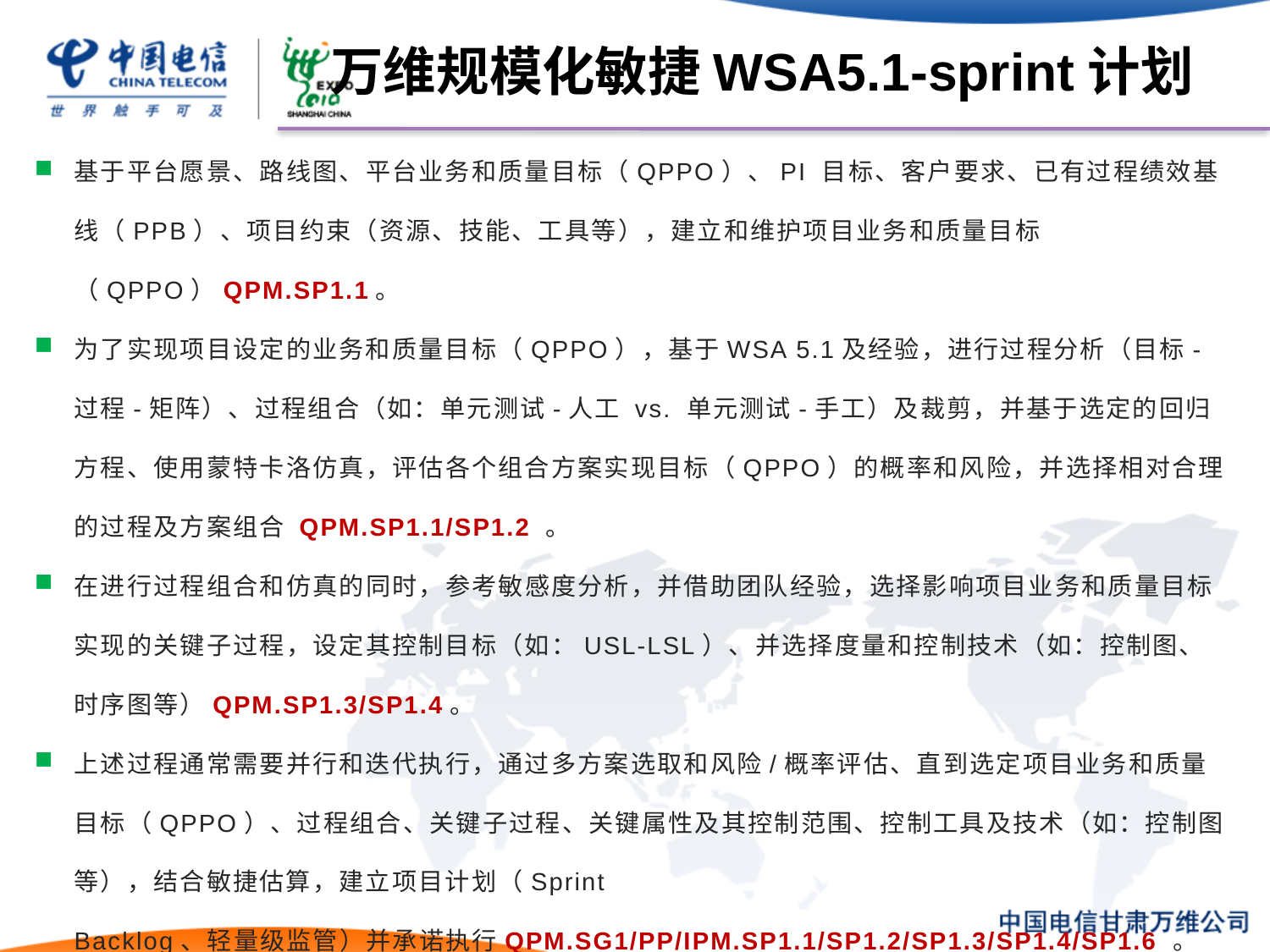

万维规模化敏捷WSA5.1-sprint计划
基于平台愿景、路线图、平台业务和质量目标（QPPO）、PI 目标、客户要求、已有过程绩效基线（PPB）、项目约束（资源、技能、工具等），建立和维护项目业务和质量目标（QPPO）QPM.SP1.1。
为了实现项目设定的业务和质量目标（QPPO），基于WSA 5.1及经验，进行过程分析（目标-过程-矩阵）、过程组合（如：单元测试-人工 vs. 单元测试-手工）及裁剪，并基于选定的回归方程、使用蒙特卡洛仿真，评估各个组合方案实现目标（QPPO）的概率和风险，并选择相对合理的过程及方案组合 QPM.SP1.1/SP1.2 。
在进行过程组合和仿真的同时，参考敏感度分析，并借助团队经验，选择影响项目业务和质量目标实现的关键子过程，设定其控制目标（如：USL-LSL）、并选择度量和控制技术（如：控制图、时序图等）QPM.SP1.3/SP1.4。
上述过程通常需要并行和迭代执行，通过多方案选取和风险/概率评估、直到选定项目业务和质量目标（QPPO）、过程组合、关键子过程、关键属性及其控制范围、控制工具及技术（如：控制图等），结合敏捷估算，建立项目计划（Sprint Backlog、轻量级监管）并承诺执行QPM.SG1/PP/IPM.SP1.1/SP1.2/SP1.3/SP1.4/SP1.6 。
在每一次迭代计划时，需要对项目业务和质量目标（QPPO）、关键子过程及属性控制等进行检视，必要时进行调整。

39